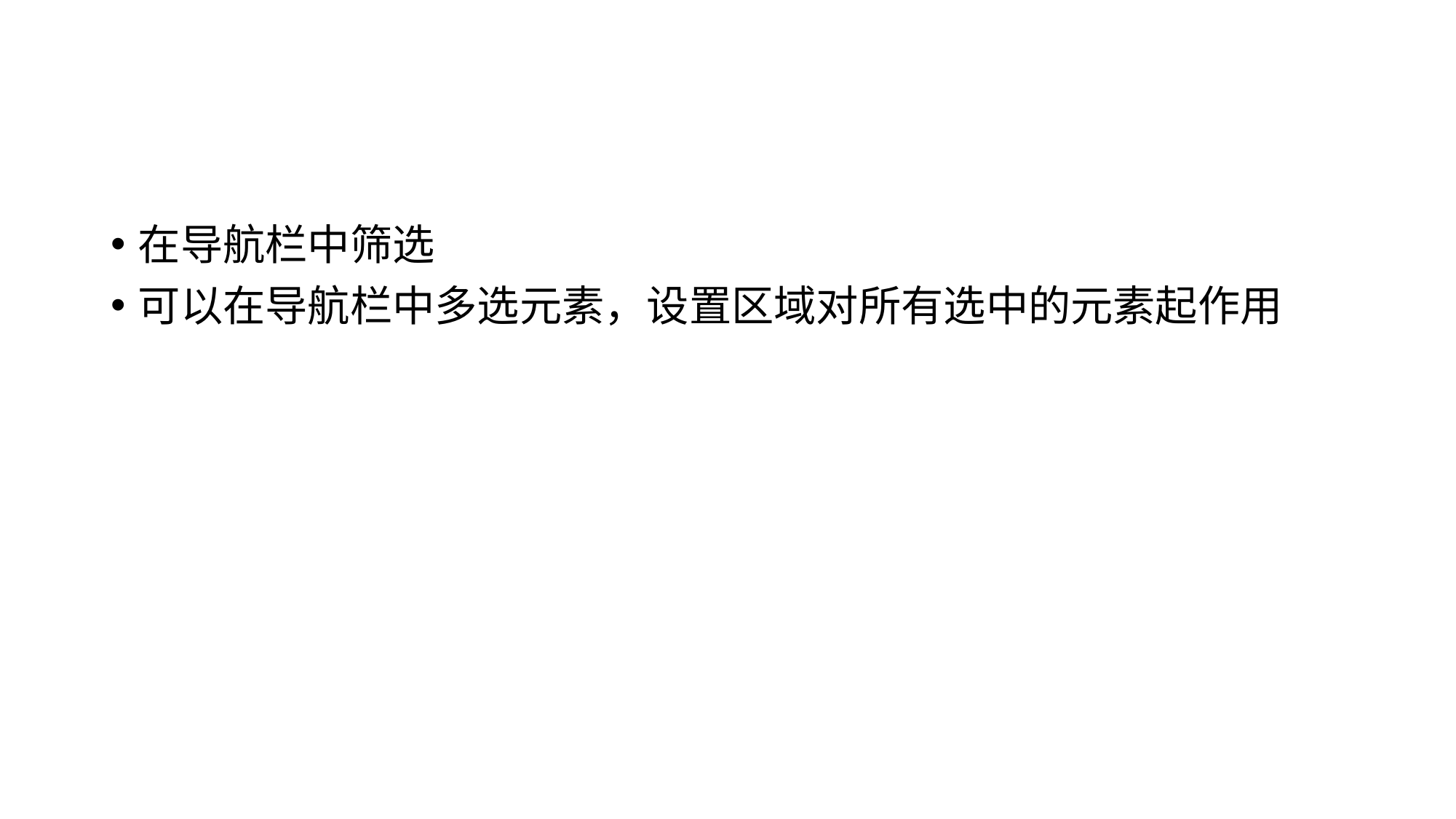

#
在导航栏中筛选
可以在导航栏中多选元素，设置区域对所有选中的元素起作用